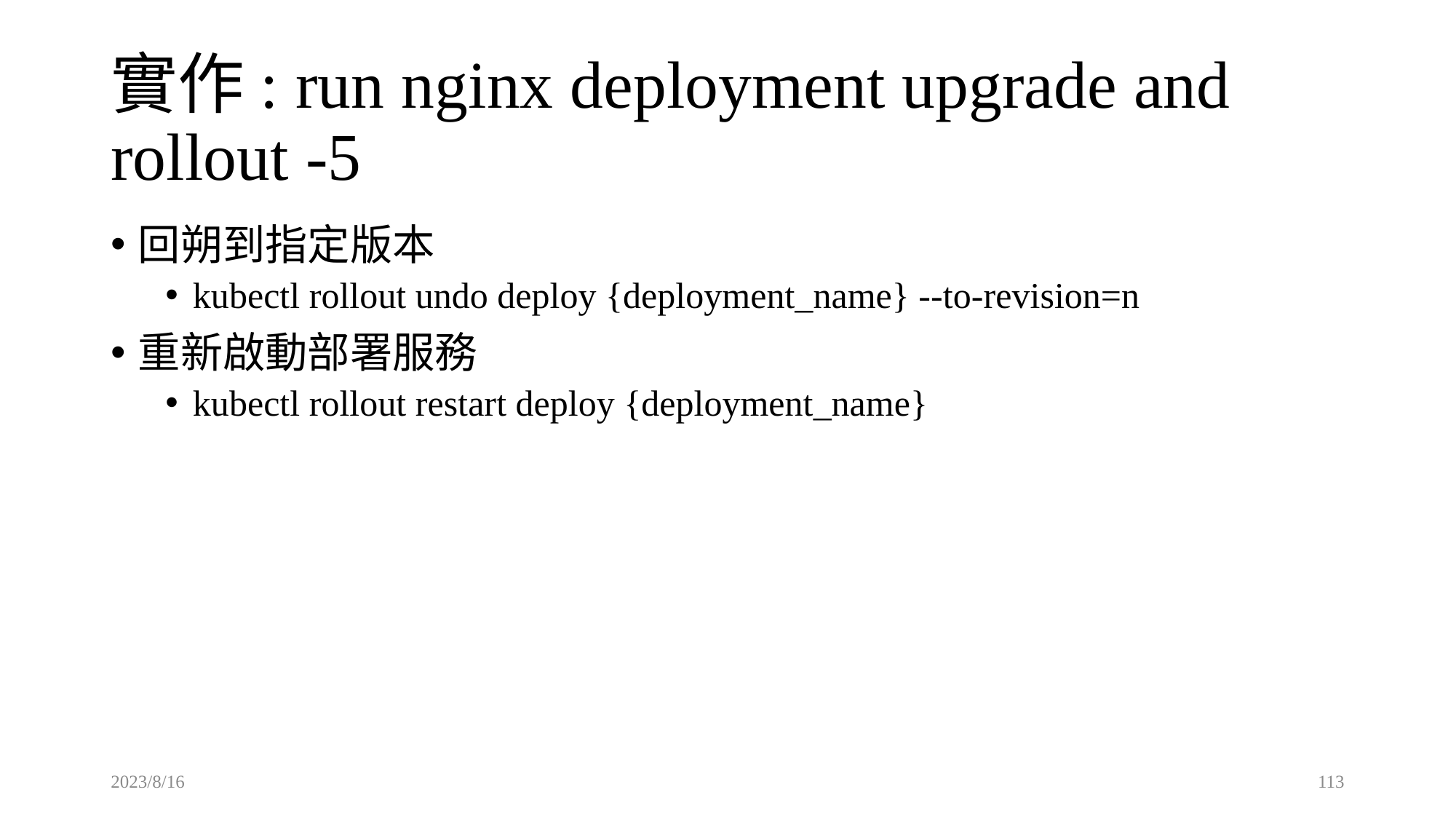

# 實作: run nginx deployment upgrade and rollout -5
回朔到指定版本
kubectl rollout undo deploy {deployment_name} --to-revision=n
重新啟動部署服務
kubectl rollout restart deploy {deployment_name}
2023/8/16
113